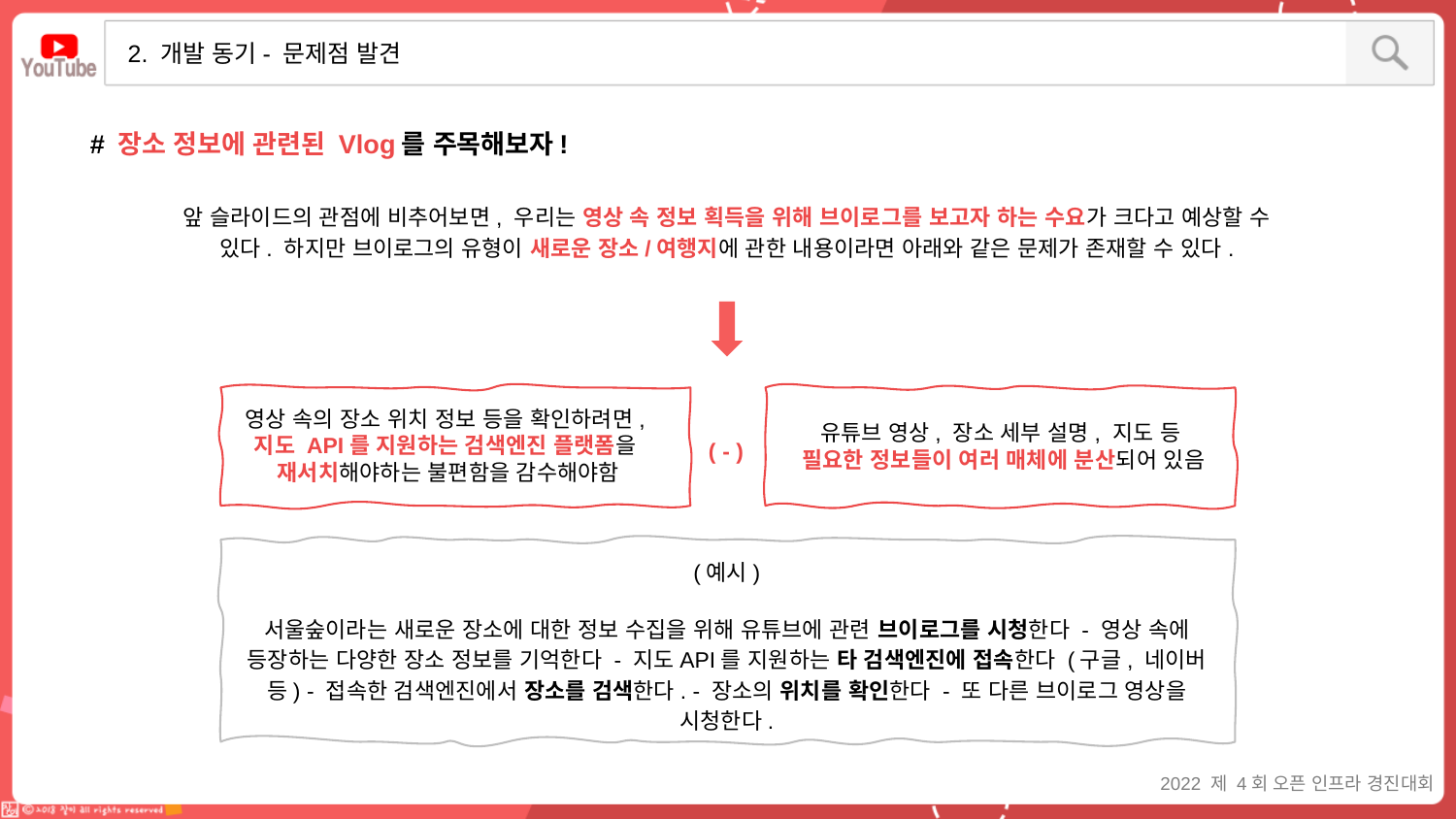

2. 개발 동기- 문제점 발견
# 장소 정보에 관련된 Vlog를 주목해보자!
앞 슬라이드의 관점에 비추어보면, 우리는 영상 속 정보 획득을 위해 브이로그를 보고자 하는 수요가 크다고 예상할 수 있다. 하지만 브이로그의 유형이 새로운 장소/여행지에 관한 내용이라면 아래와 같은 문제가 존재할 수 있다.

영상 속의 장소 위치 정보 등을 확인하려면,
지도 API를 지원하는 검색엔진 플랫폼을
재서치해야하는 불편함을 감수해야함
유튜브 영상, 장소 세부 설명, 지도 등
필요한 정보들이 여러 매체에 분산되어 있음
( - )

(예시)

서울숲이라는 새로운 장소에 대한 정보 수집을 위해 유튜브에 관련 브이로그를 시청한다 - 영상 속에 등장하는 다양한 장소 정보를 기억한다 - 지도API를 지원하는 타 검색엔진에 접속한다 (구글, 네이버 등) - 접속한 검색엔진에서 장소를 검색한다. - 장소의 위치를 확인한다 - 또 다른 브이로그 영상을 시청한다.
2022 제 4회 오픈 인프라 경진대회